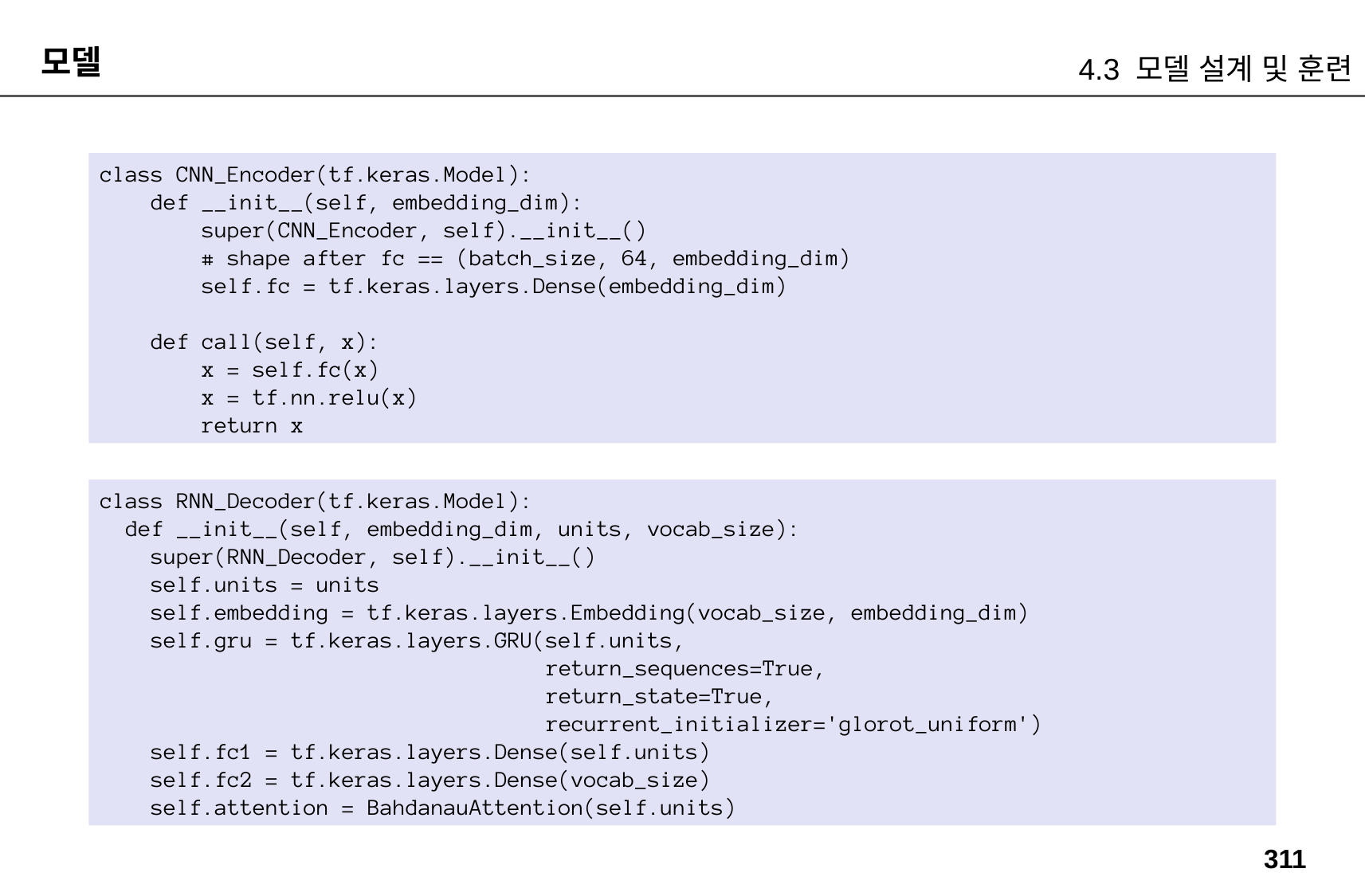

모델
4.3 모델 설계 및 훈련
class CNN_Encoder(tf.keras.Model):
    def __init__(self, embedding_dim):
        super(CNN_Encoder, self).__init__()
        # shape after fc == (batch_size, 64, embedding_dim)
        self.fc = tf.keras.layers.Dense(embedding_dim)

    def call(self, x):
        x = self.fc(x)
        x = tf.nn.relu(x)
        return x
class RNN_Decoder(tf.keras.Model):
  def __init__(self, embedding_dim, units, vocab_size):
    super(RNN_Decoder, self).__init__()
    self.units = units
    self.embedding = tf.keras.layers.Embedding(vocab_size, embedding_dim)
    self.gru = tf.keras.layers.GRU(self.units,
                                   return_sequences=True,
                                   return_state=True,
                                   recurrent_initializer='glorot_uniform')
    self.fc1 = tf.keras.layers.Dense(self.units)
    self.fc2 = tf.keras.layers.Dense(vocab_size)
    self.attention = BahdanauAttention(self.units)